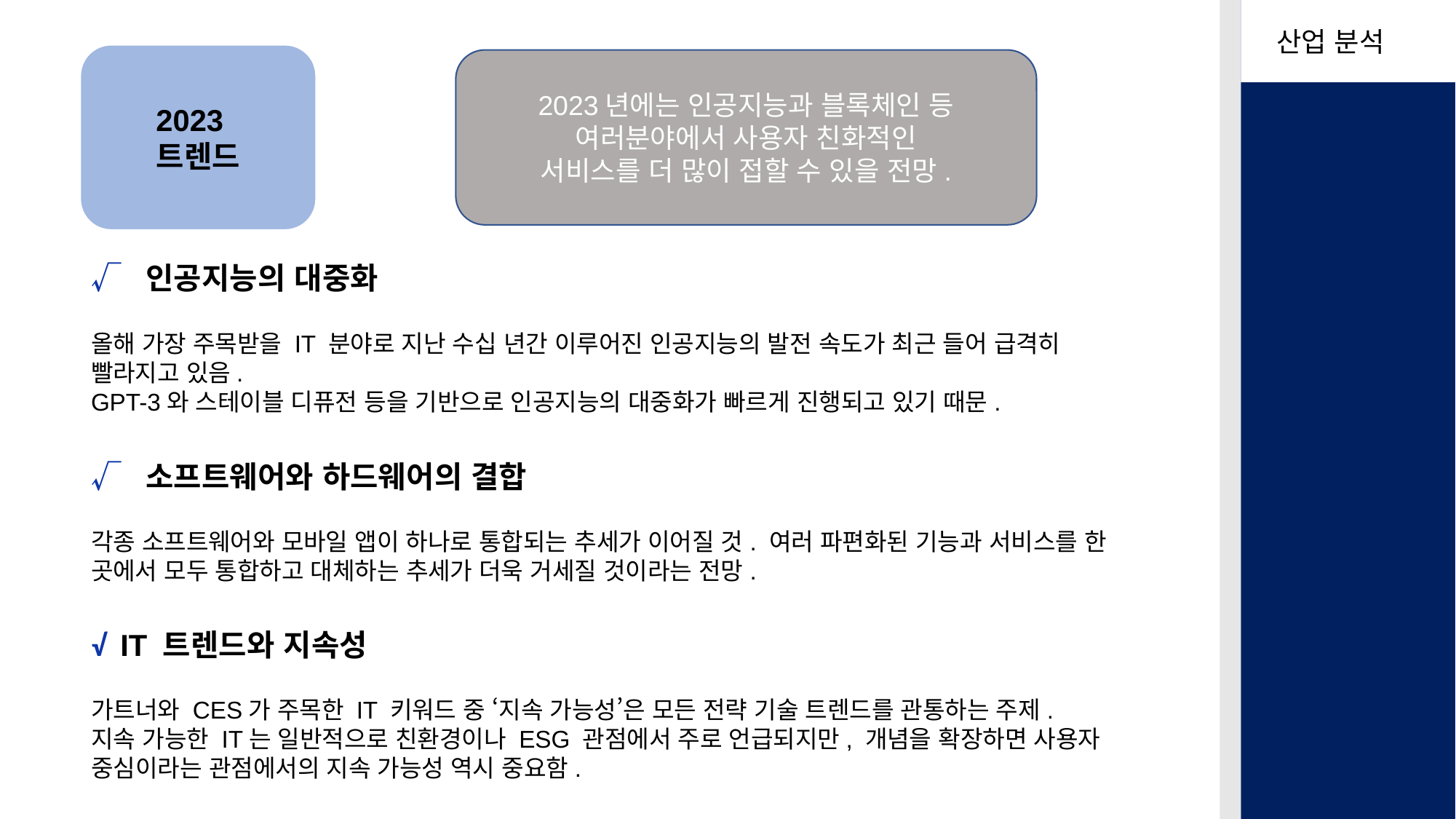

산업 분석

2023
트렌드

2023년에는 인공지능과 블록체인 등
여러분야에서 사용자 친화적인
서비스를 더 많이 접할 수 있을 전망.
√  인공지능의 대중화

올해 가장 주목받을 IT 분야로 지난 수십 년간 이루어진 인공지능의 발전 속도가 최근 들어 급격히
빨라지고 있음.
GPT-3와 스테이블 디퓨전 등을 기반으로 인공지능의 대중화가 빠르게 진행되고 있기 때문.
√  소프트웨어와 하드웨어의 결합

각종 소프트웨어와 모바일 앱이 하나로 통합되는 추세가 이어질 것. 여러 파편화된 기능과 서비스를 한 곳에서 모두 통합하고 대체하는 추세가 더욱 거세질 것이라는 전망.
√  IT 트렌드와 지속성

가트너와 CES가 주목한 IT 키워드 중 ‘지속 가능성’은 모든 전략 기술 트렌드를 관통하는 주제.
지속 가능한 IT는 일반적으로 친환경이나 ESG 관점에서 주로 언급되지만, 개념을 확장하면 사용자
중심이라는 관점에서의 지속 가능성 역시 중요함.